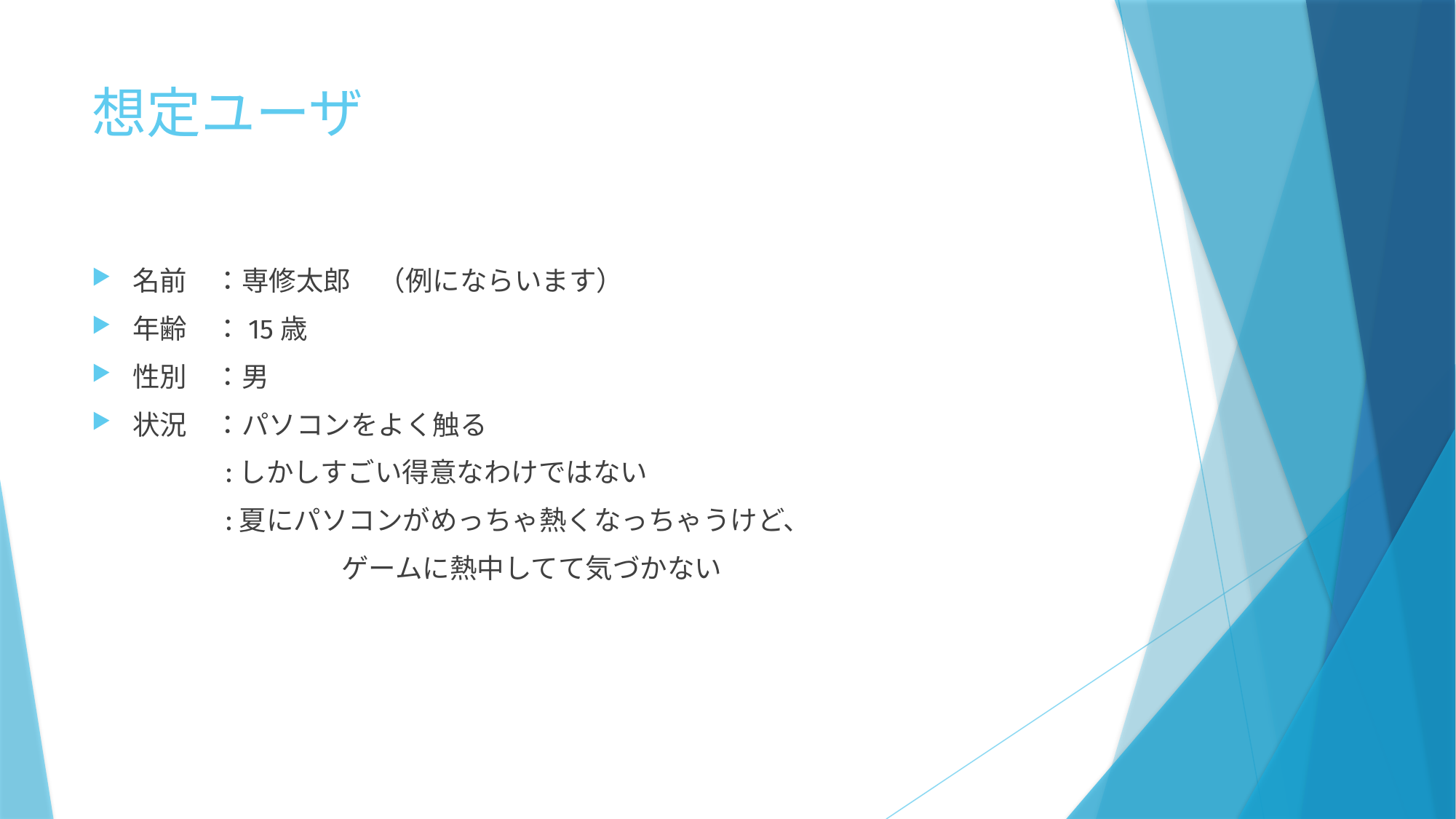

# 想定ユーザ
名前　：専修太郎　（例にならいます）
年齢　：15歳
性別　：男
状況　：パソコンをよく触る
　　　　   :しかしすごい得意なわけではない
　　　　   :夏にパソコンがめっちゃ熱くなっちゃうけど、
		    ゲームに熱中してて気づかない